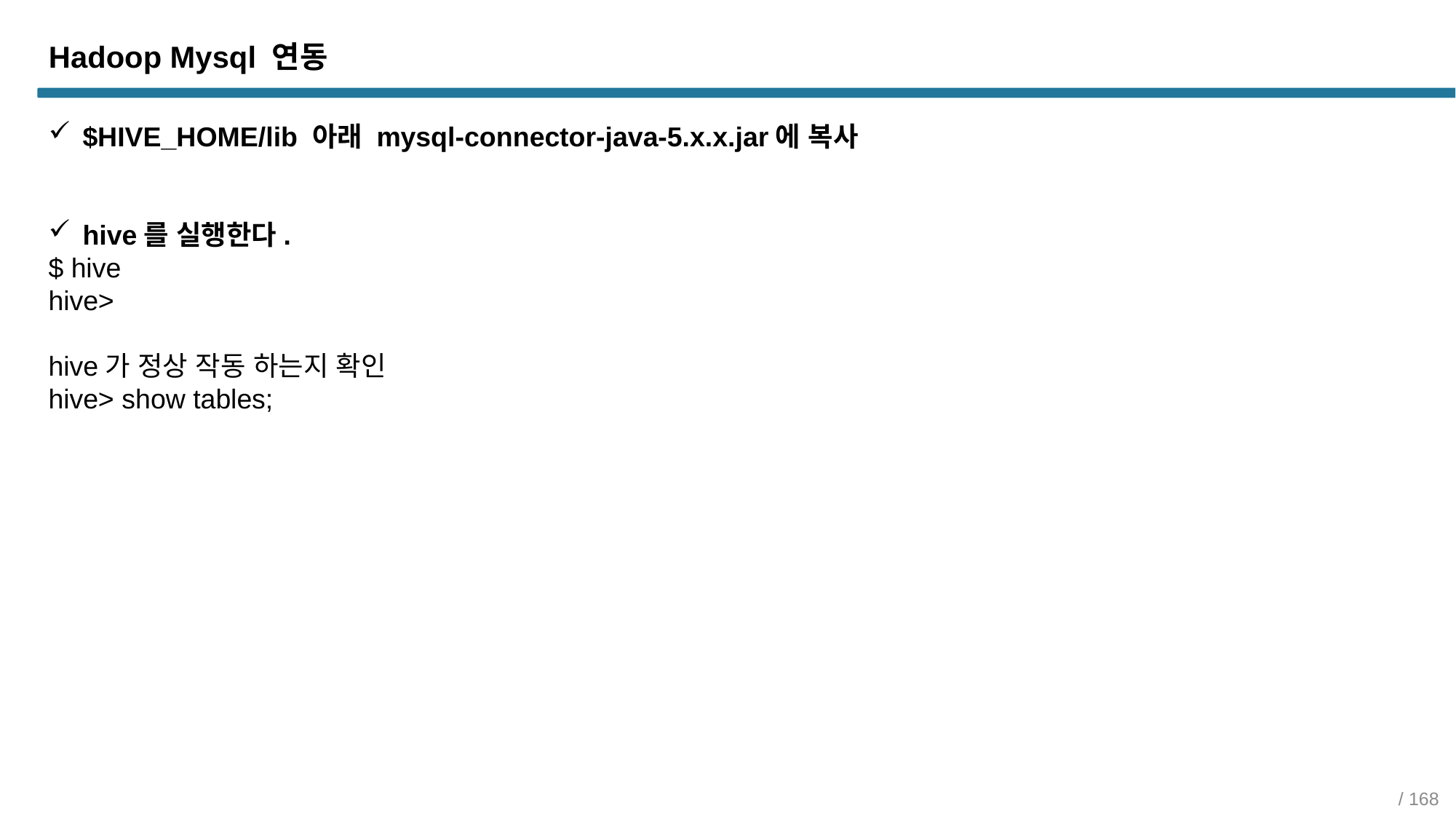

Hadoop Mysql 연동
$HIVE_HOME/lib 아래 mysql-connector-java-5.x.x.jar에 복사

hive를 실행한다.
$ hive
hive>

hive가 정상 작동 하는지 확인
hive> show tables;

/ 168